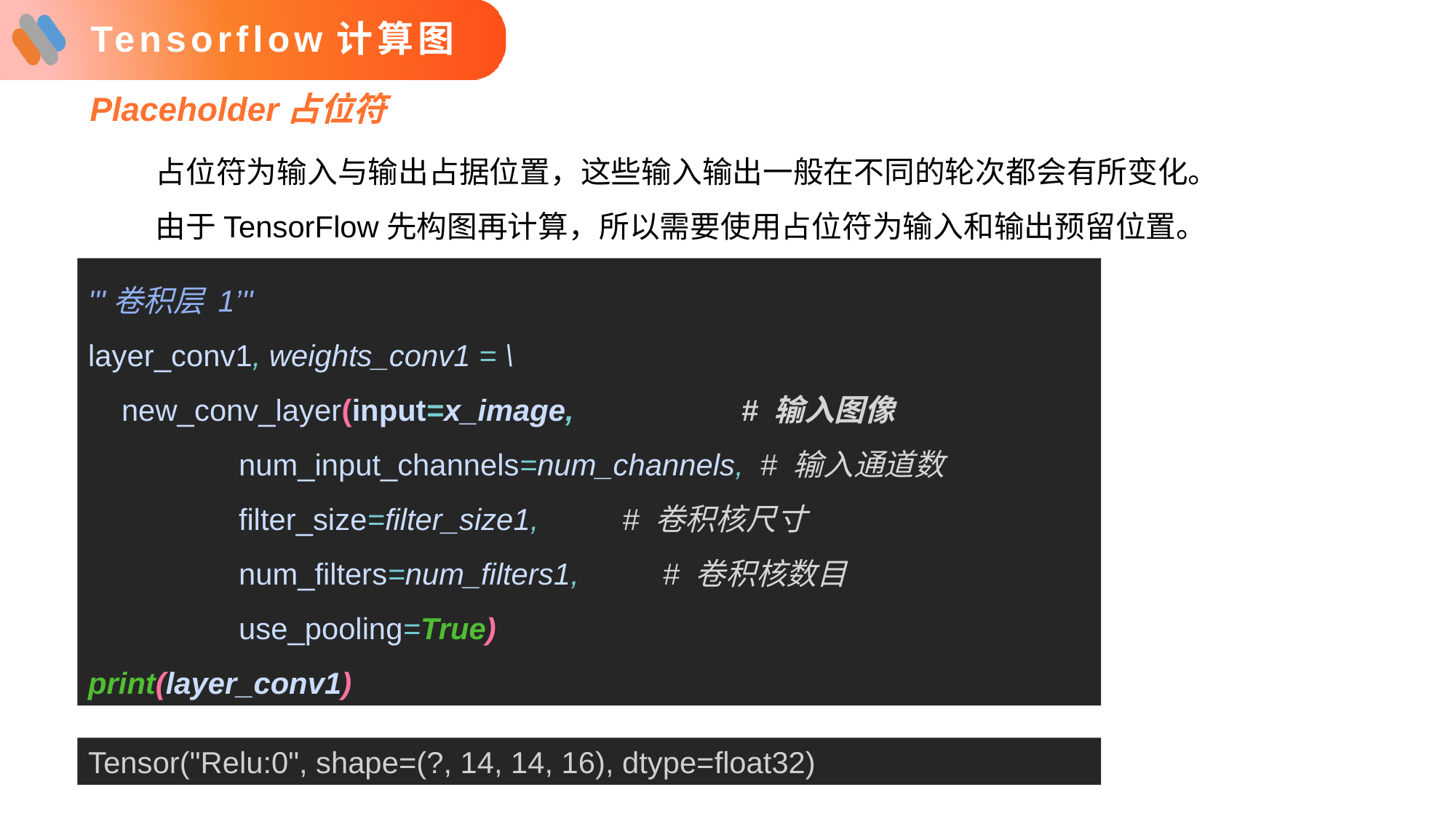

# Tensorflow计算图
Placeholder占位符
占位符为输入与输出占据位置，这些输入输出一般在不同的轮次都会有所变化。由于TensorFlow先构图再计算，所以需要使用占位符为输入和输出预留位置。
'''卷积层 1’''
layer_conv1, weights_conv1 = \
    new_conv_layer(input=x_image,                    # 输入图像
                  num_input_channels=num_channels,  # 输入通道数
                  filter_size=filter_size1,          # 卷积核尺寸
                  num_filters=num_filters1,          # 卷积核数目
                  use_pooling=True)
print(layer_conv1)
Tensor("Relu:0", shape=(?, 14, 14, 16), dtype=float32)